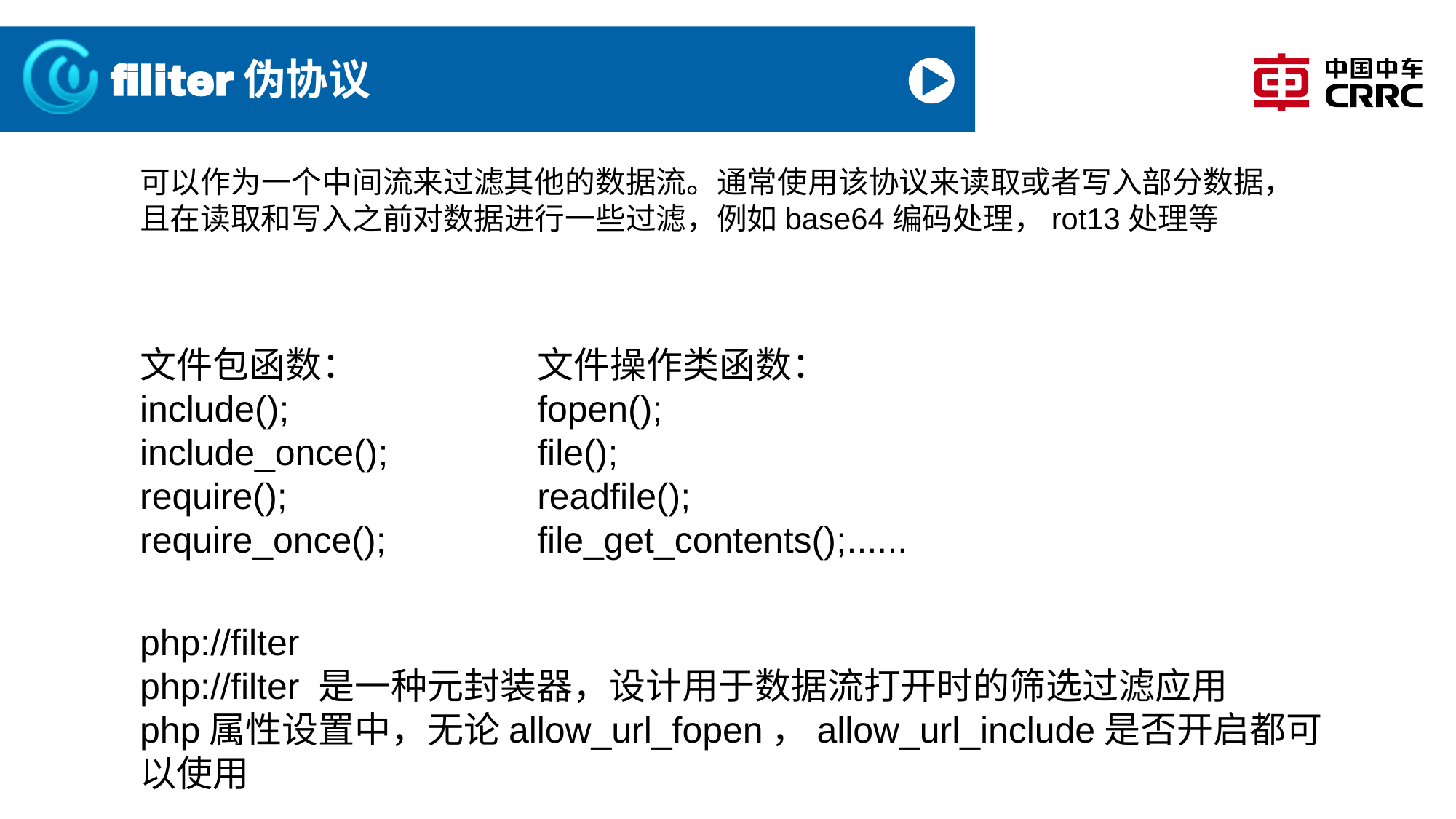

# filiter伪协议
可以作为一个中间流来过滤其他的数据流。通常使用该协议来读取或者写入部分数据，且在读取和写入之前对数据进行一些过滤，例如base64编码处理，rot13处理等
文件包函数：
include();
include_once();
require();
require_once();
文件操作类函数：
fopen();
file();
readfile();
file_get_contents();......
php://filter
php://filter 是一种元封装器，设计用于数据流打开时的筛选过滤应用
php属性设置中，无论allow_url_fopen，allow_url_include是否开启都可以使用
46